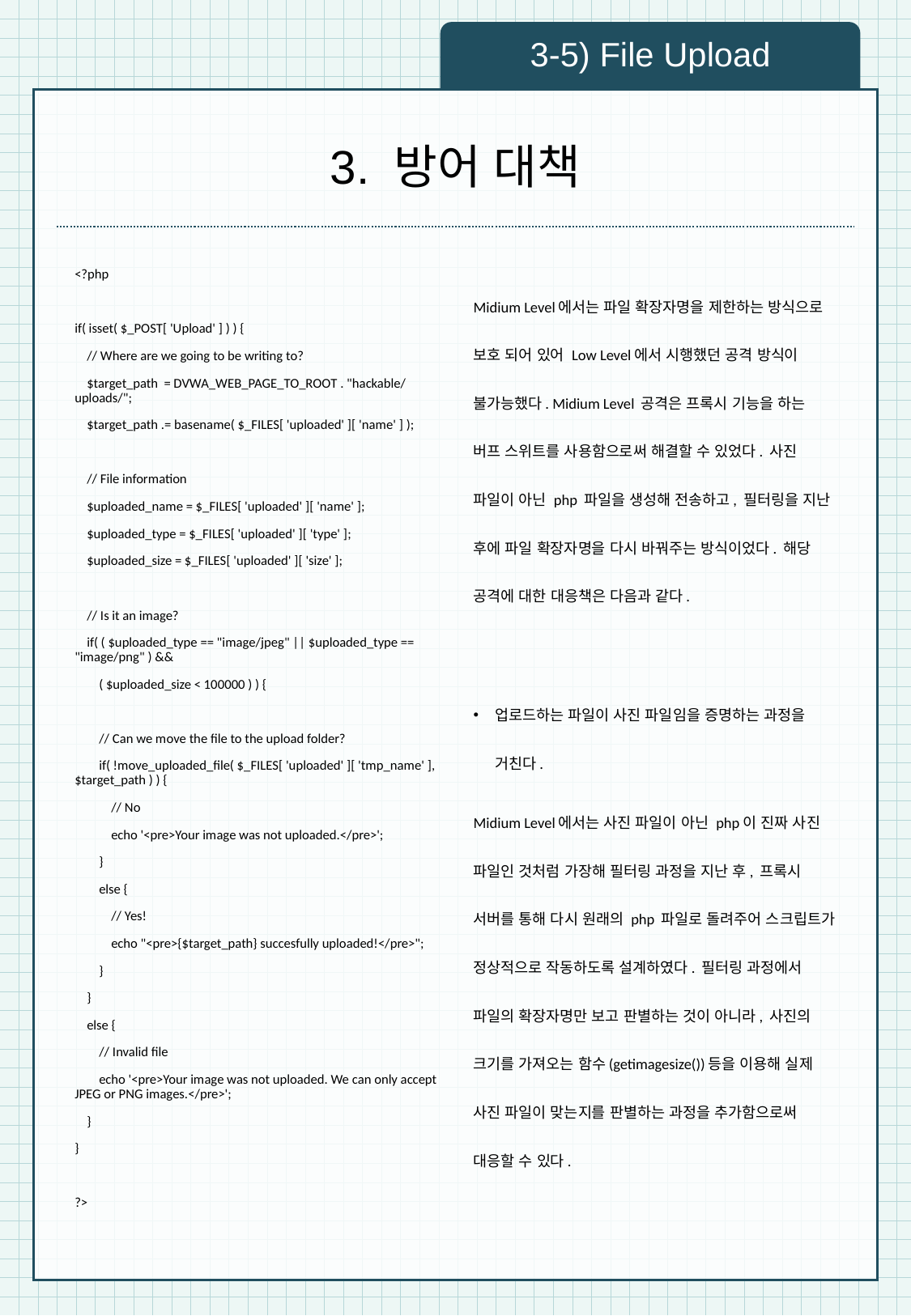

3-5) File Upload

# 3. 방어 대책
<?php

if( isset( $_POST[ 'Upload' ] ) ) {
    // Where are we going to be writing to?
    $target_path  = DVWA_WEB_PAGE_TO_ROOT . "hackable/uploads/";
    $target_path .= basename( $_FILES[ 'uploaded' ][ 'name' ] );

    // File information
    $uploaded_name = $_FILES[ 'uploaded' ][ 'name' ];
    $uploaded_type = $_FILES[ 'uploaded' ][ 'type' ];
    $uploaded_size = $_FILES[ 'uploaded' ][ 'size' ];

    // Is it an image?
    if( ( $uploaded_type == "image/jpeg" || $uploaded_type == "image/png" ) &&
        ( $uploaded_size < 100000 ) ) {

        // Can we move the file to the upload folder?
        if( !move_uploaded_file( $_FILES[ 'uploaded' ][ 'tmp_name' ], $target_path ) ) {
            // No
            echo '<pre>Your image was not uploaded.</pre>';
        }
        else {
            // Yes!
            echo "<pre>{$target_path} succesfully uploaded!</pre>";
        }
    }
    else {
        // Invalid file
        echo '<pre>Your image was not uploaded. We can only accept JPEG or PNG images.</pre>';
    }
}

?>
Midium Level에서는 파일 확장자명을 제한하는 방식으로 보호 되어 있어 Low Level에서 시행했던 공격 방식이 불가능했다. Midium Level 공격은 프록시 기능을 하는 버프 스위트를 사용함으로써 해결할 수 있었다. 사진 파일이 아닌 php 파일을 생성해 전송하고, 필터링을 지난 후에 파일 확장자명을 다시 바꿔주는 방식이었다. 해당 공격에 대한 대응책은 다음과 같다.

업로드하는 파일이 사진 파일임을 증명하는 과정을 거친다.
Midium Level에서는 사진 파일이 아닌 php이 진짜 사진 파일인 것처럼 가장해 필터링 과정을 지난 후, 프록시 서버를 통해 다시 원래의 php 파일로 돌려주어 스크립트가 정상적으로 작동하도록 설계하였다. 필터링 과정에서 파일의 확장자명만 보고 판별하는 것이 아니라, 사진의 크기를 가져오는 함수(getimagesize())등을 이용해 실제 사진 파일이 맞는지를 판별하는 과정을 추가함으로써 대응할 수 있다.